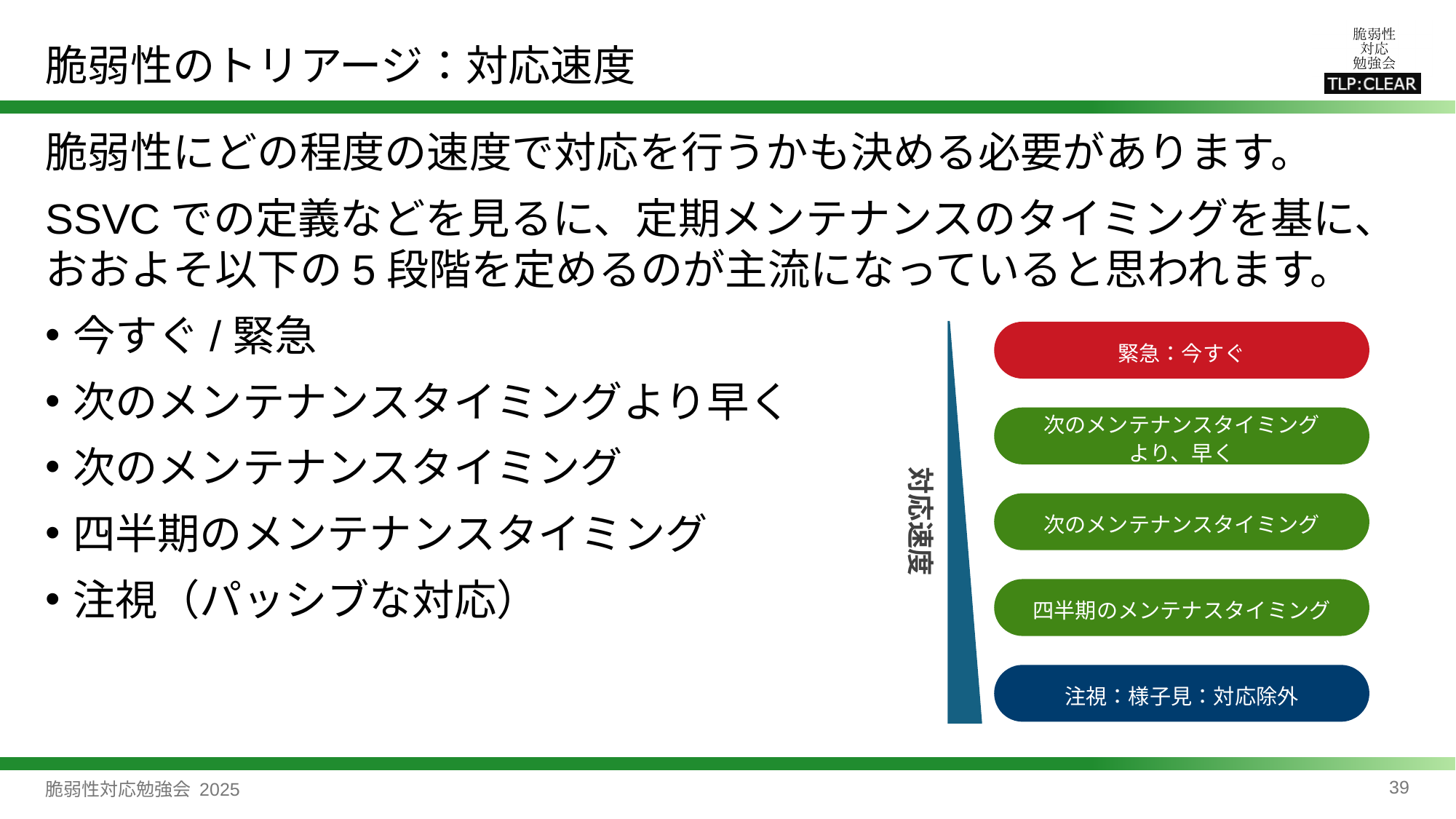

# 脆弱性のトリアージ：対応速度
脆弱性にどの程度の速度で対応を行うかも決める必要があります。
SSVCでの定義などを見るに、定期メンテナンスのタイミングを基に、おおよそ以下の5段階を定めるのが主流になっていると思われます。
今すぐ/緊急
次のメンテナンスタイミングより早く
次のメンテナンスタイミング
四半期のメンテナンスタイミング
注視（パッシブな対応）
対応速度

緊急：今すぐ
次のメンテナンスタイミング
より、早く
次のメンテナンスタイミング
四半期のメンテナスタイミング
注視：様子見：対応除外
39
脆弱性対応勉強会 2025